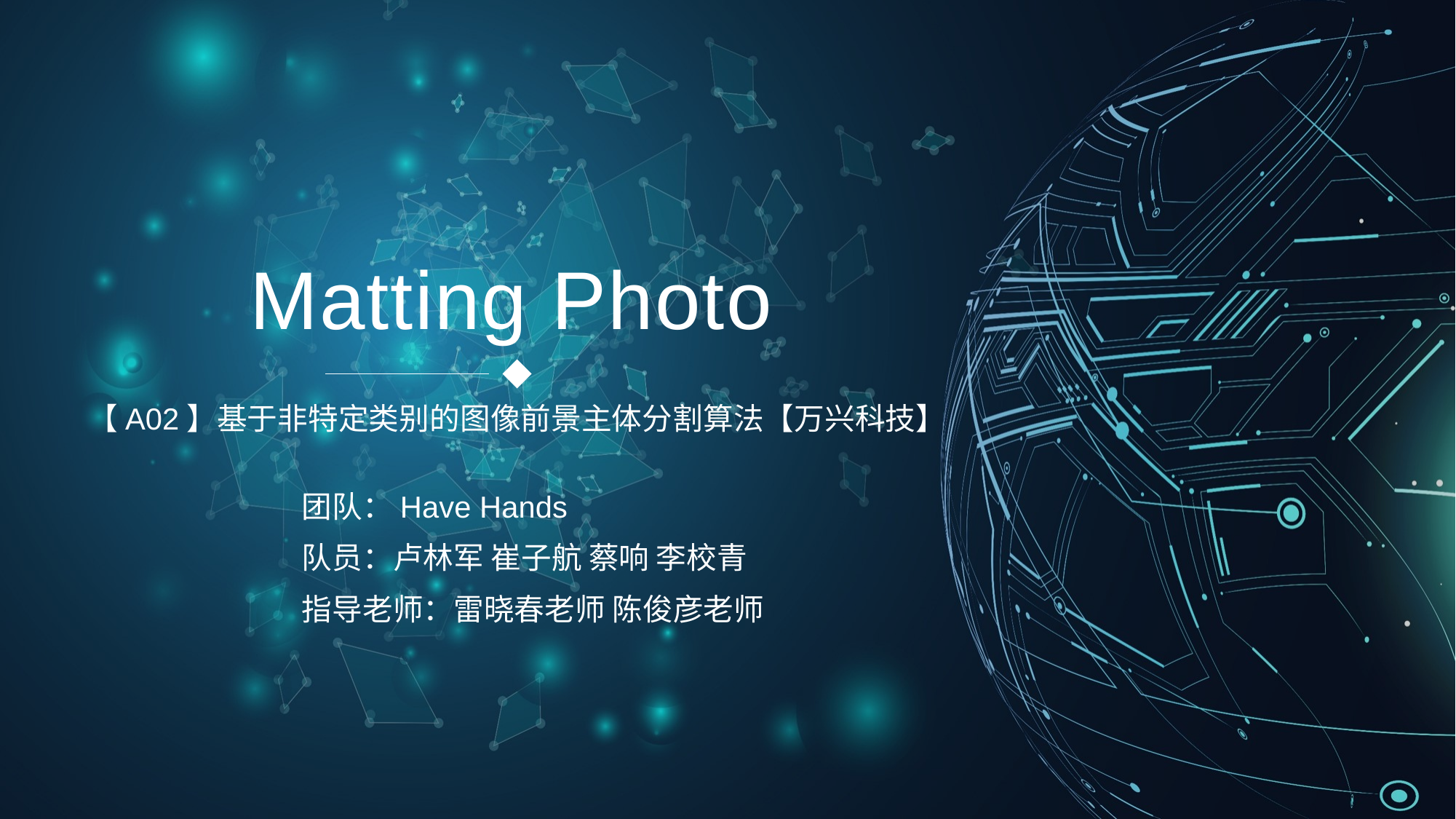

Matting Photo

【A02】基于非特定类别的图像前景主体分割算法【万兴科技】
团队：Have Hands
队员：卢林军 崔子航 蔡响 李校青
指导老师：雷晓春老师 陈俊彦老师